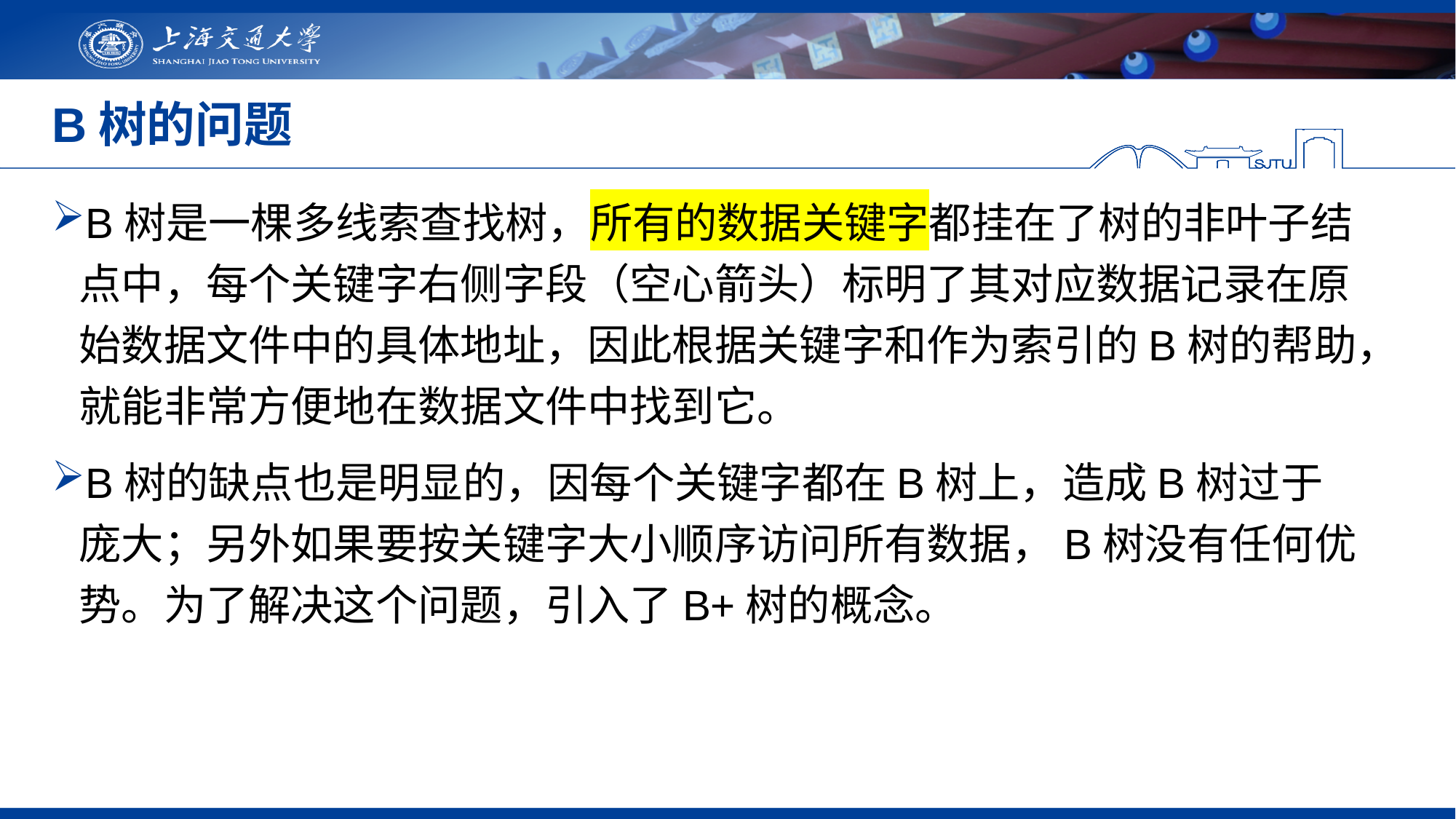

# B树的问题
B树是一棵多线索查找树，所有的数据关键字都挂在了树的非叶子结点中，每个关键字右侧字段（空心箭头）标明了其对应数据记录在原始数据文件中的具体地址，因此根据关键字和作为索引的B树的帮助，就能非常方便地在数据文件中找到它。
B树的缺点也是明显的，因每个关键字都在B树上，造成B树过于庞大；另外如果要按关键字大小顺序访问所有数据，B树没有任何优势。为了解决这个问题，引入了B+树的概念。